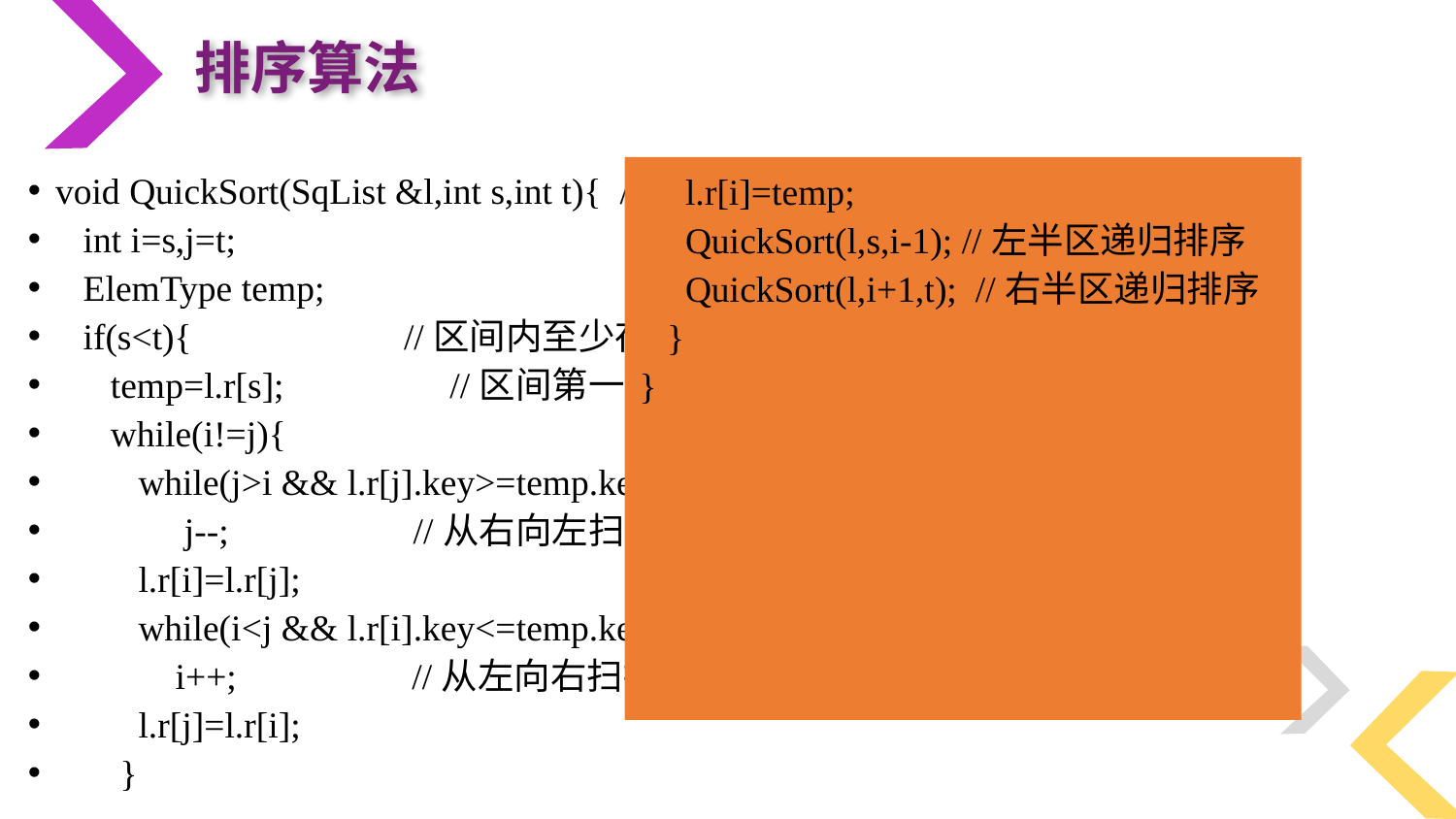

排序算法
void QuickSort(SqList &l,int s,int t){  //开始时s=1,t=l.length
   int i=s,j=t;
   ElemType temp;
   if(s<t){                       //区间内至少存在2个元素的情形
      temp=l.r[s];                  //区间第一个元素作为支点
      while(i!=j){
         while(j>i && l.r[j].key>=temp.key)
              j--;                    //从右向左扫描，查找第一个小于支点的r[j]
         l.r[i]=l.r[j];
         while(i<j && l.r[i].key<=temp.key)
             i++;                   //从左向右扫描，查找第一个大于支点的r[i]
         l.r[j]=l.r[i];
       }
     l.r[i]=temp;
     QuickSort(l,s,i-1); //左半区递归排序
     QuickSort(l,i+1,t);  //右半区递归排序
   }
}